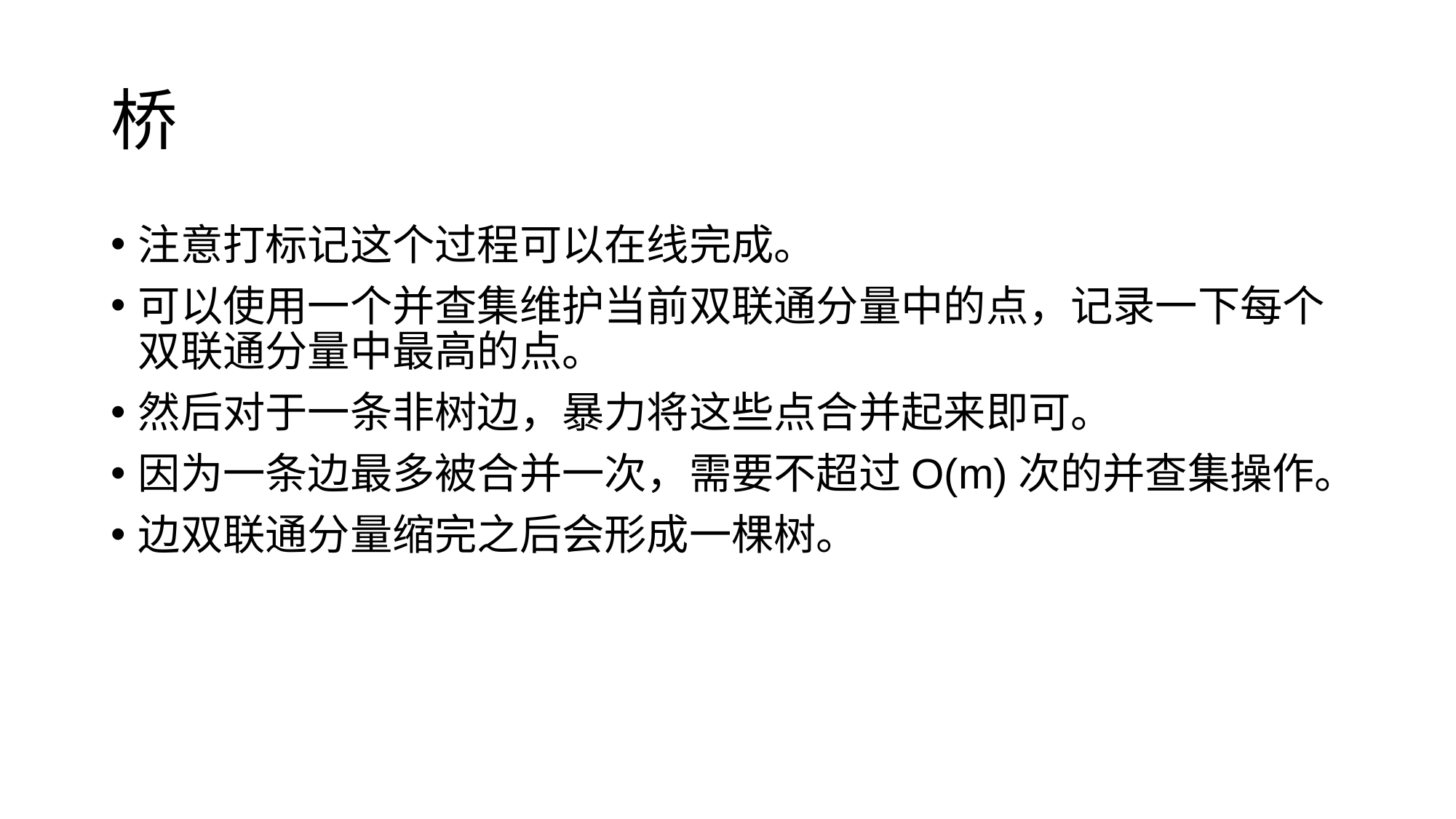

# 桥
注意打标记这个过程可以在线完成。
可以使用一个并查集维护当前双联通分量中的点，记录一下每个双联通分量中最高的点。
然后对于一条非树边，暴力将这些点合并起来即可。
因为一条边最多被合并一次，需要不超过O(m)次的并查集操作。
边双联通分量缩完之后会形成一棵树。